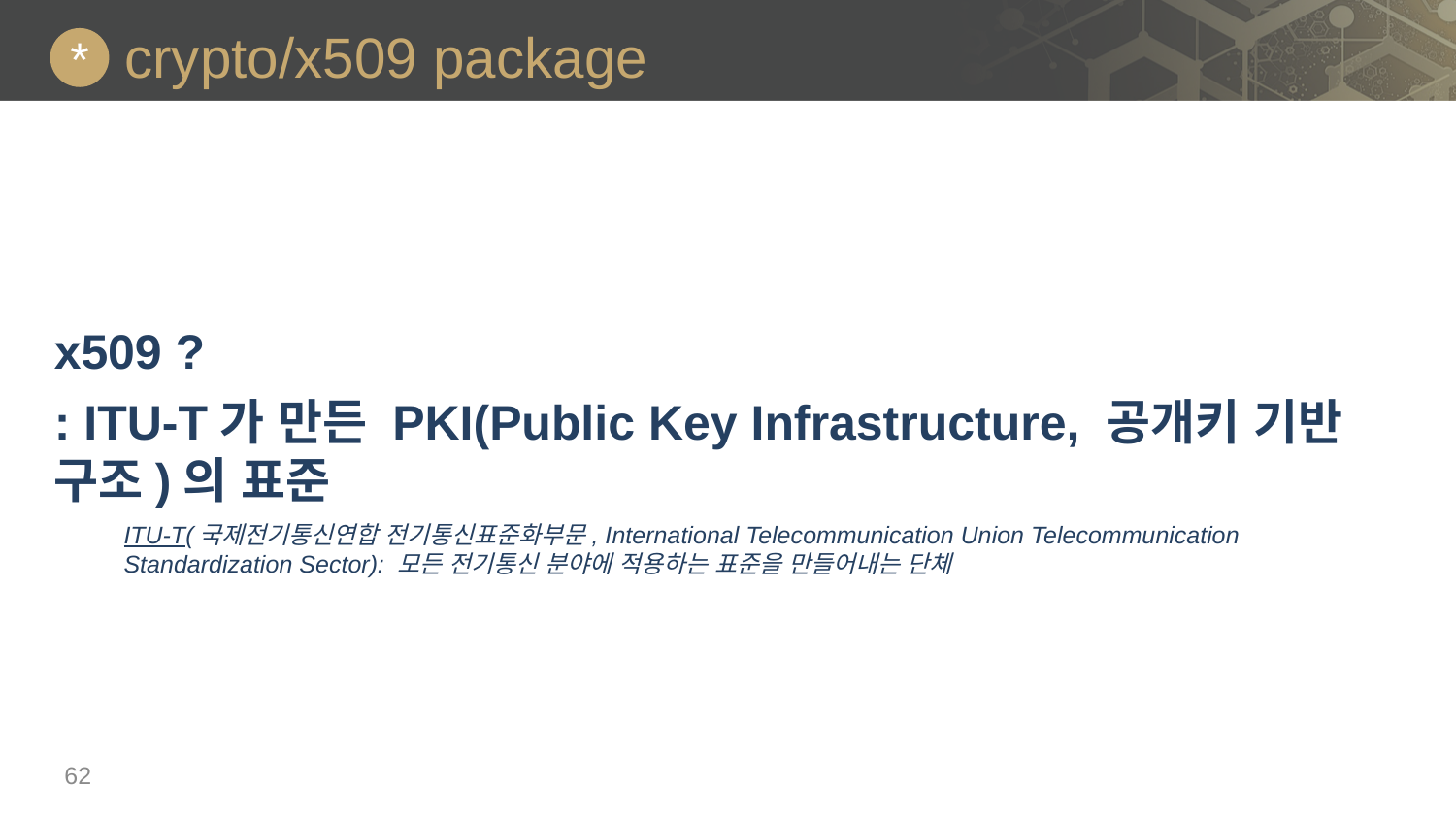

# crypto/x509 package
*
x509 ?
: ITU-T가 만든 PKI(Public Key Infrastructure, 공개키 기반 구조)의 표준
ITU-T(국제전기통신연합 전기통신표준화부문, International Telecommunication Union Telecommunication Standardization Sector): 모든 전기통신 분야에 적용하는 표준을 만들어내는 단체
62